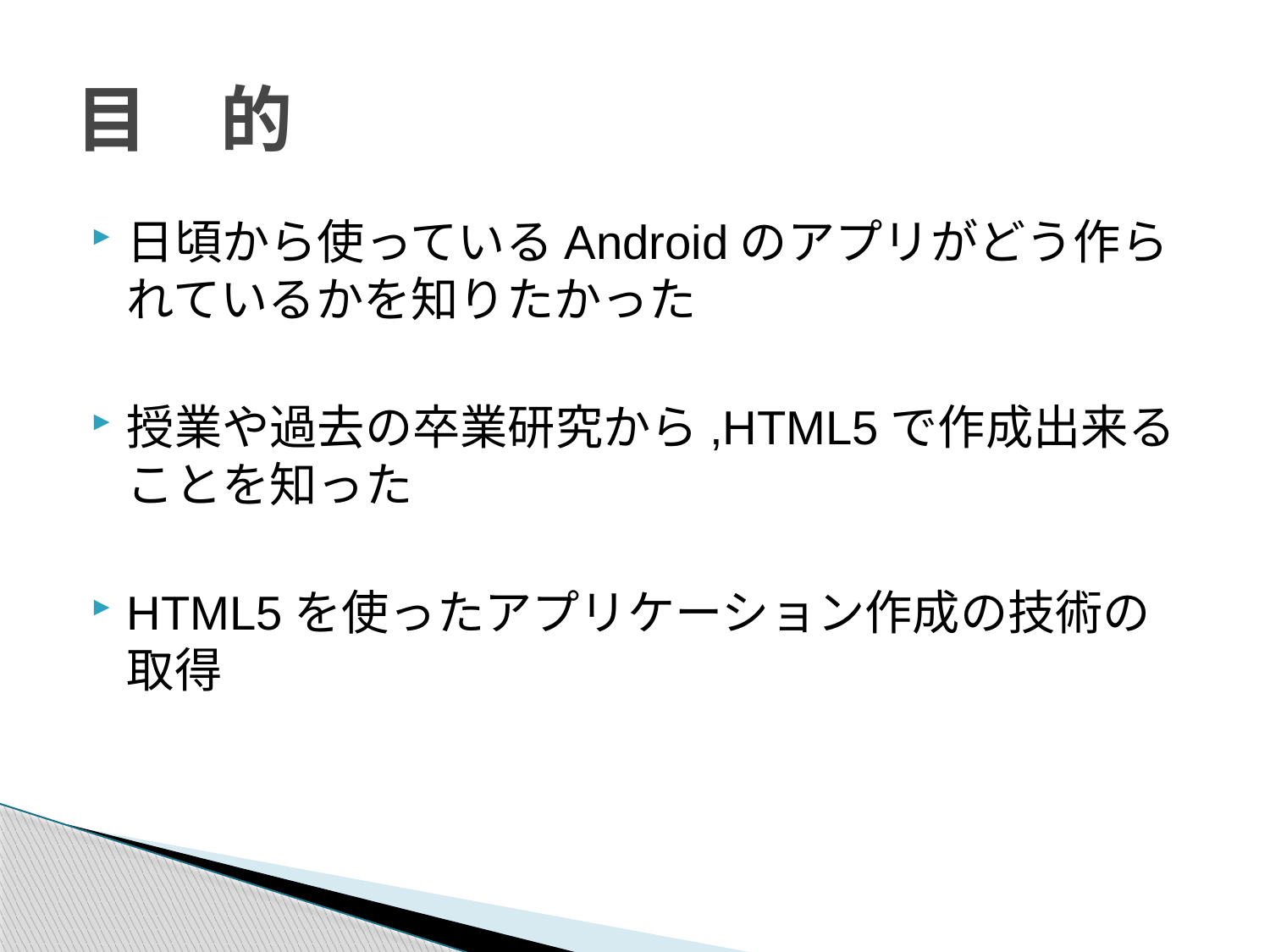

# 目　的
日頃から使っているAndroidのアプリがどう作られているかを知りたかった

授業や過去の卒業研究から,HTML5で作成出来ることを知った

HTML5を使ったアプリケーション作成の技術の取得